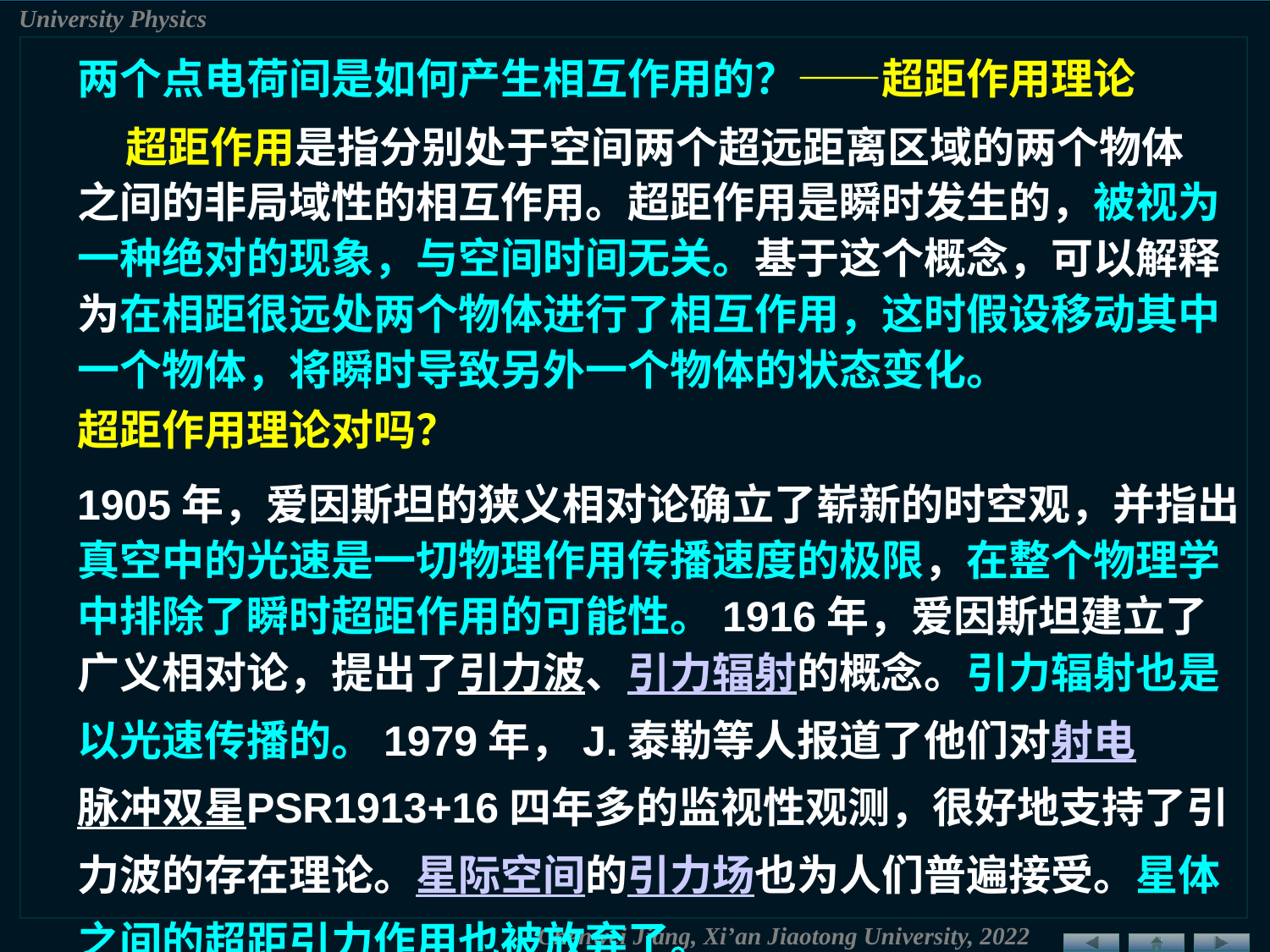

两个点电荷间是如何产生相互作用的？——超距作用理论
    超距作用是指分别处于空间两个超远距离区域的两个物体之间的非局域性的相互作用。超距作用是瞬时发生的，被视为一种绝对的现象，与空间时间无关。基于这个概念，可以解释为在相距很远处两个物体进行了相互作用，这时假设移动其中一个物体，将瞬时导致另外一个物体的状态变化。
超距作用理论对吗？
1905年，爱因斯坦的狭义相对论确立了崭新的时空观，并指出真空中的光速是一切物理作用传播速度的极限，在整个物理学中排除了瞬时超距作用的可能性。1916年，爱因斯坦建立了广义相对论，提出了引力波、引力辐射的概念。引力辐射也是以光速传播的。1979年，J.泰勒等人报道了他们对射电脉冲双星PSR1913+16四年多的监视性观测，很好地支持了引力波的存在理论。星际空间的引力场也为人们普遍接受。星体之间的超距引力作用也被放弃了。